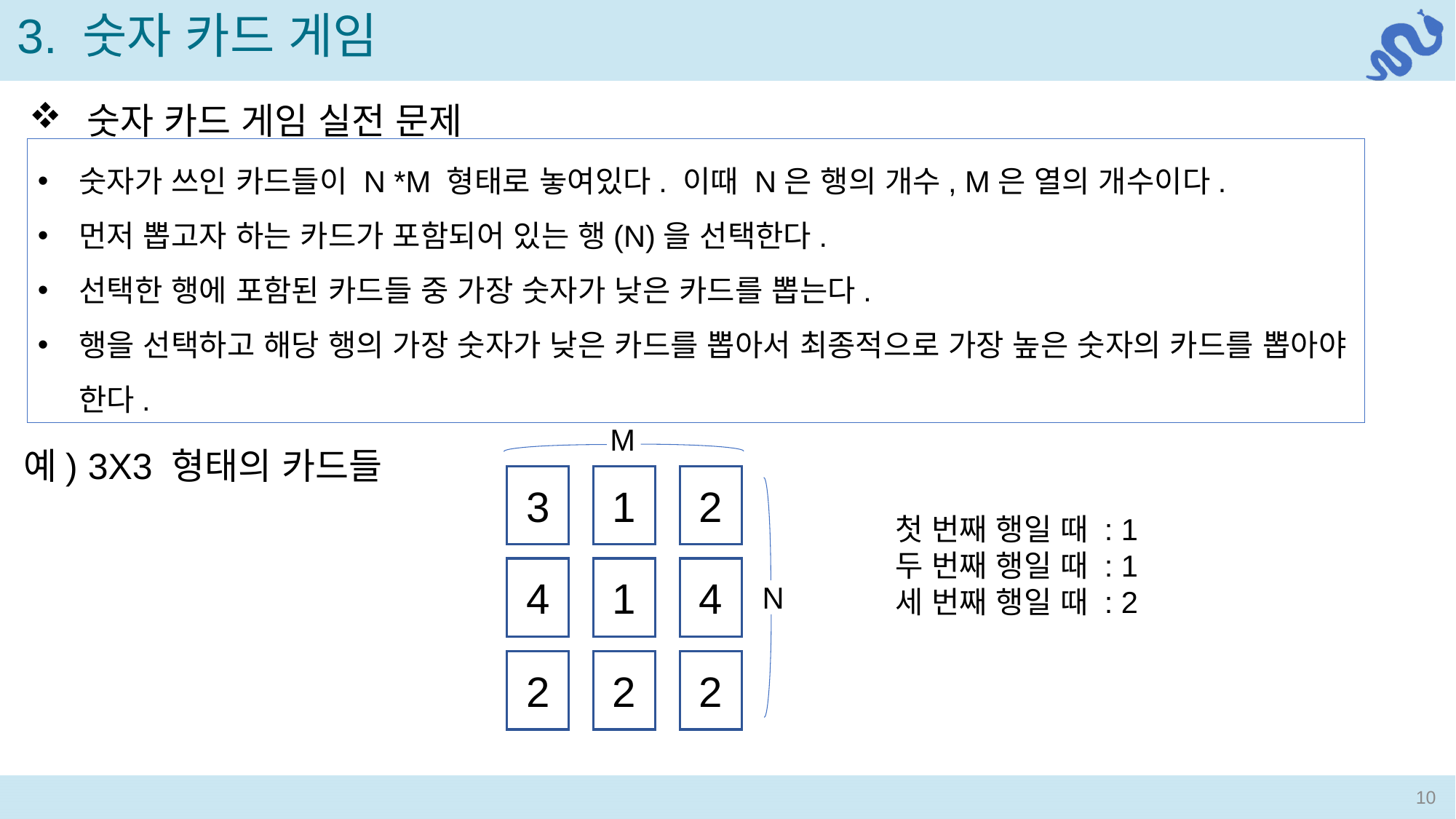

3. 숫자 카드 게임
 숫자 카드 게임 실전 문제
숫자가 쓰인 카드들이 N *M 형태로 놓여있다. 이때 N은 행의 개수, M은 열의 개수이다.
먼저 뽑고자 하는 카드가 포함되어 있는 행(N)을 선택한다.
선택한 행에 포함된 카드들 중 가장 숫자가 낮은 카드를 뽑는다.
행을 선택하고 해당 행의 가장 숫자가 낮은 카드를 뽑아서 최종적으로 가장 높은 숫자의 카드를 뽑아야 한다.
M

1
2
3
1
4
4
2
2
2
N

예) 3X3 형태의 카드들
첫 번째 행일 때 : 1
두 번째 행일 때 : 1
세 번째 행일 때 : 2
10